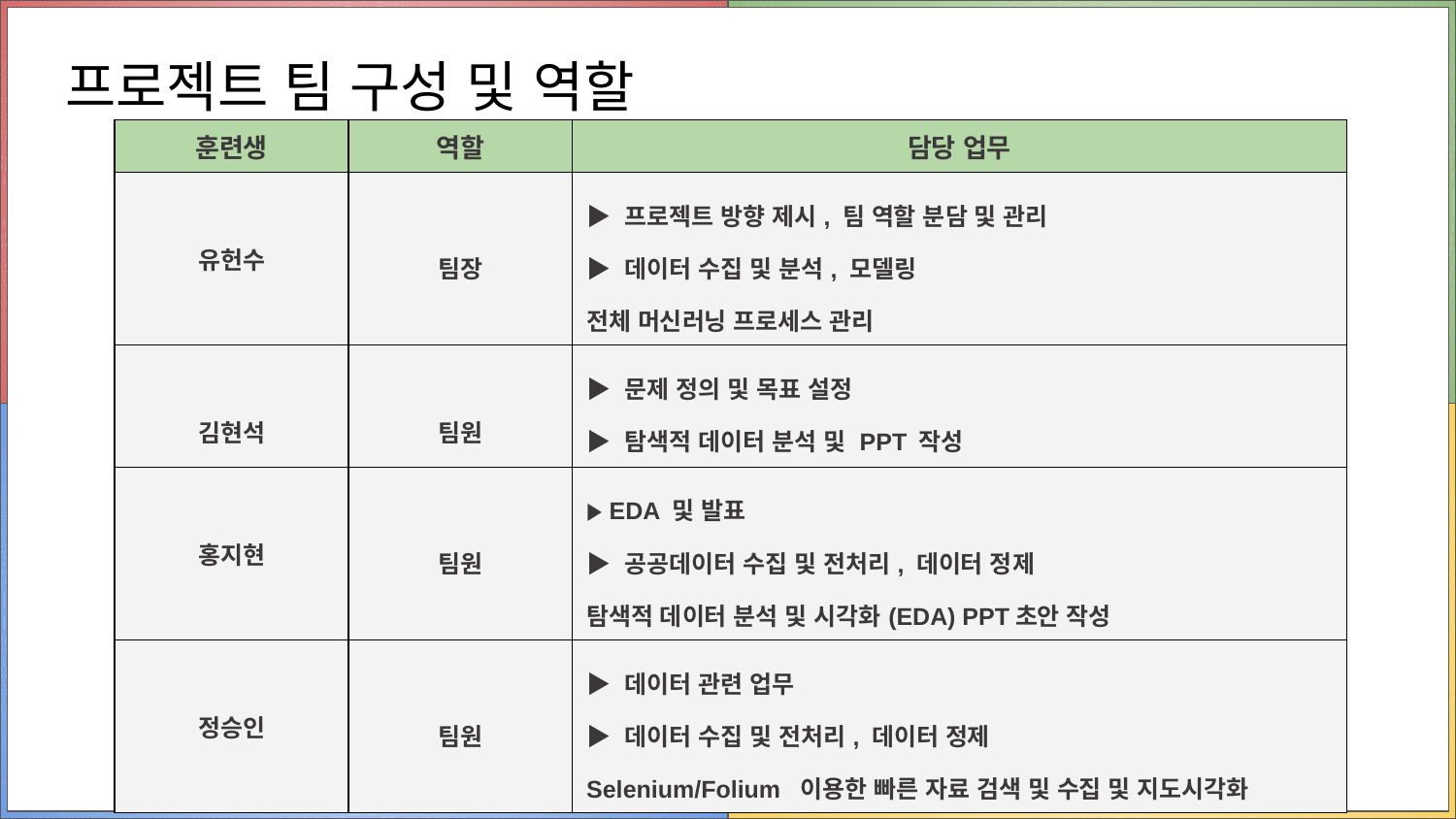

# 프로젝트 팀 구성 및 역할
| 훈련생 | 역할 | 담당 업무 |
| --- | --- | --- |
| 유헌수 | 팀장 | ▶ 프로젝트 방향 제시, 팀 역할 분담 및 관리 ▶ 데이터 수집 및 분석, 모델링 전체 머신러닝 프로세스 관리 |
| 김현석 | 팀원 | ▶ 문제 정의 및 목표 설정 ▶ 탐색적 데이터 분석 및 PPT 작성 PPT 초안 작성, 목표 설정 등 상권 도메인에 대한 활발한 의견 제시 |

| 홍지현 | 팀원 | ▶ EDA 및 발표 ▶ 공공데이터 수집 및 전처리, 데이터 정제 탐색적 데이터 분석 및 시각화(EDA) PPT초안 작성 |
| --- | --- | --- |
| 정승인 | 팀원 | ▶ 데이터 관련 업무 ▶ 데이터 수집 및 전처리, 데이터 정제 Selenium/Folium 이용한 빠른 자료 검색 및 수집 및 지도시각화 |